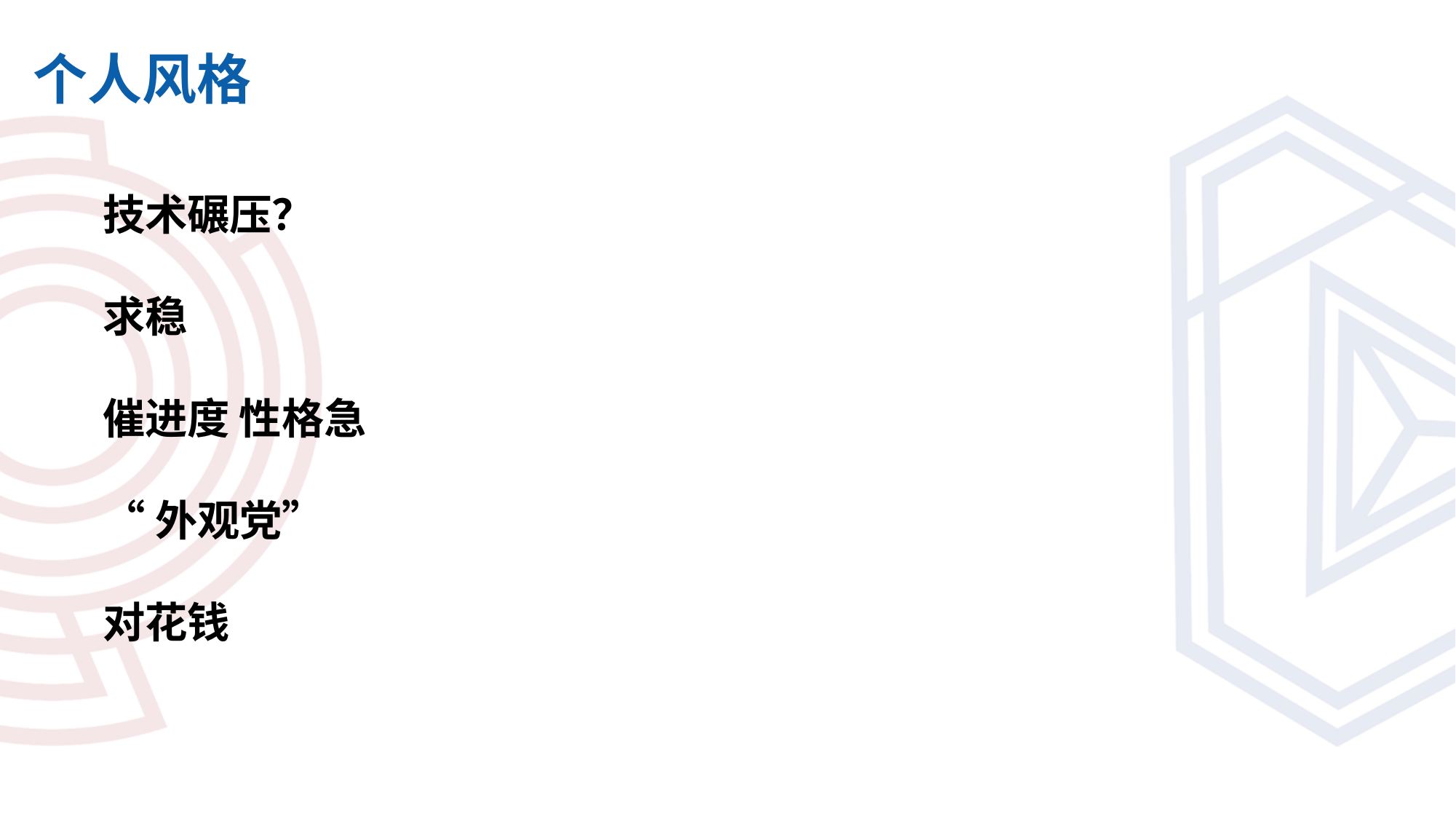

个人风格

技术碾压？

求稳

催进度 性格急

“外观党”

对花钱